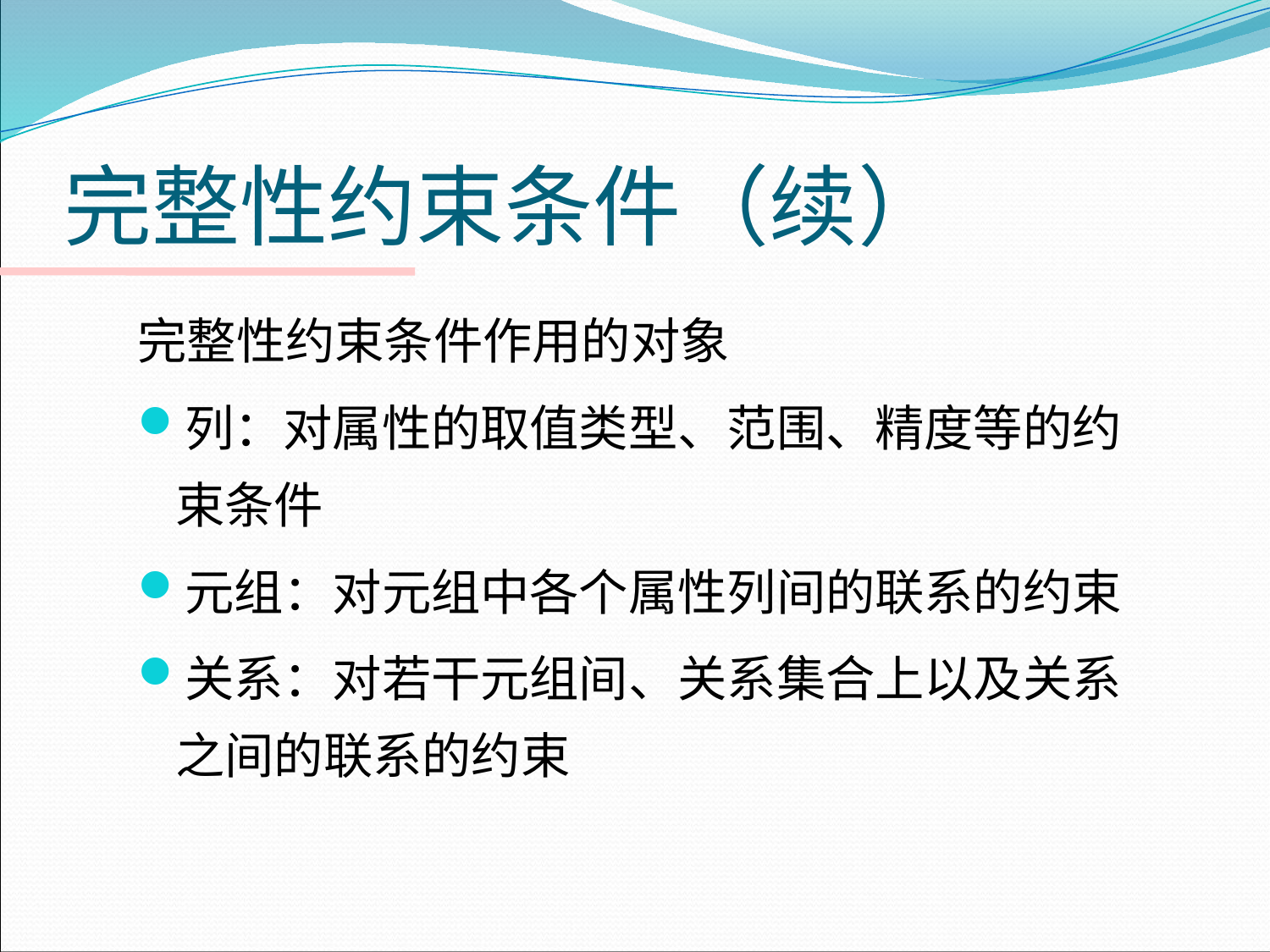

# 完整性约束条件（续）
完整性约束条件作用的对象
列：对属性的取值类型、范围、精度等的约束条件
元组：对元组中各个属性列间的联系的约束
关系：对若干元组间、关系集合上以及关系之间的联系的约束

498